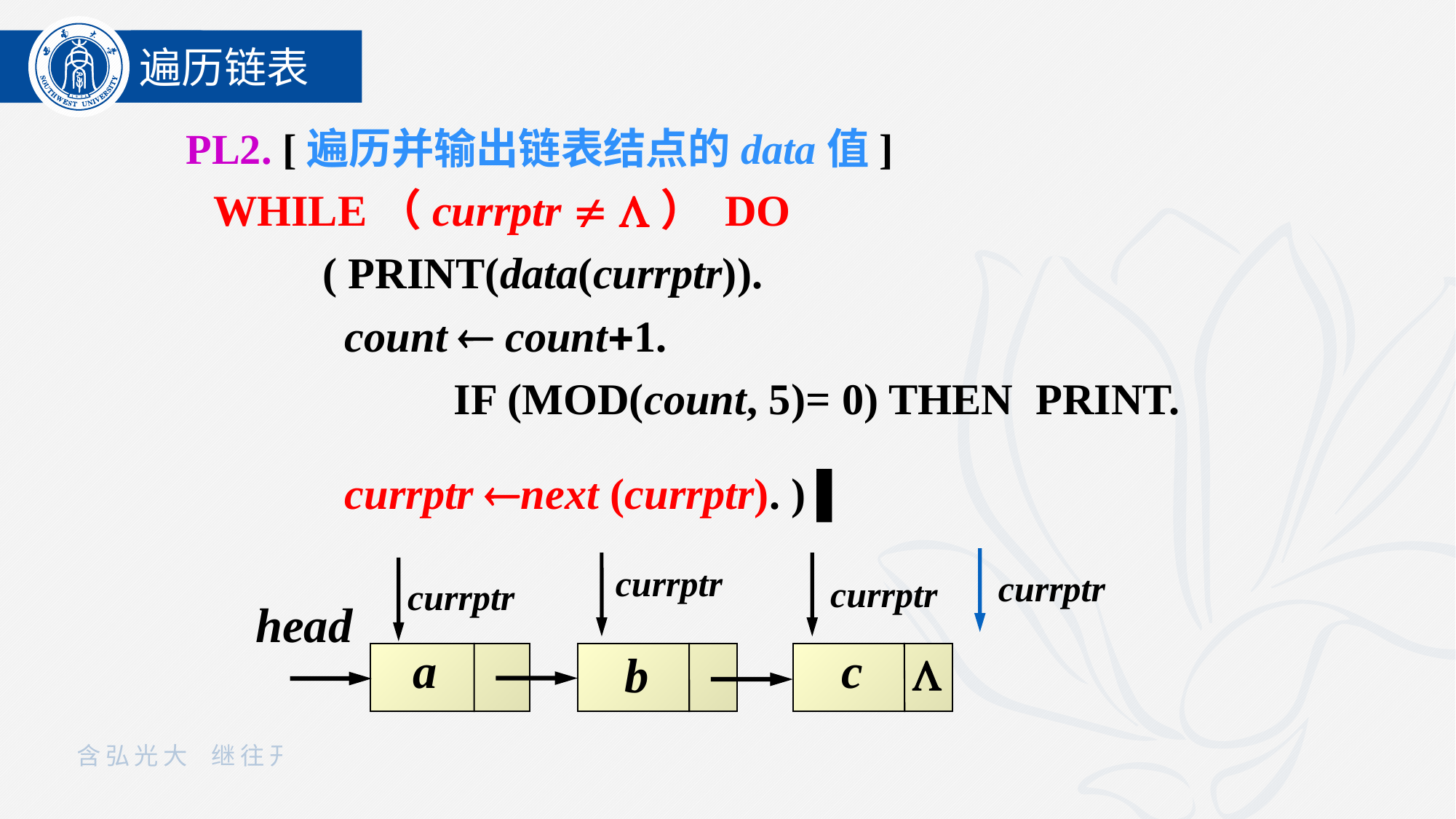

遍历链表
PL2. [遍历并输出链表结点的data值]
 	WHILE（currptr ≠ Λ） DO
 	 	( PRINT(data(currptr)).
  		  count ← count+1.
   		  IF (MOD(count, 5)= 0) THEN  PRINT.
	  currptr ←next (currptr). ) ▌

currptr
currptr
currptr
currptr
head
a
c
b

Λ